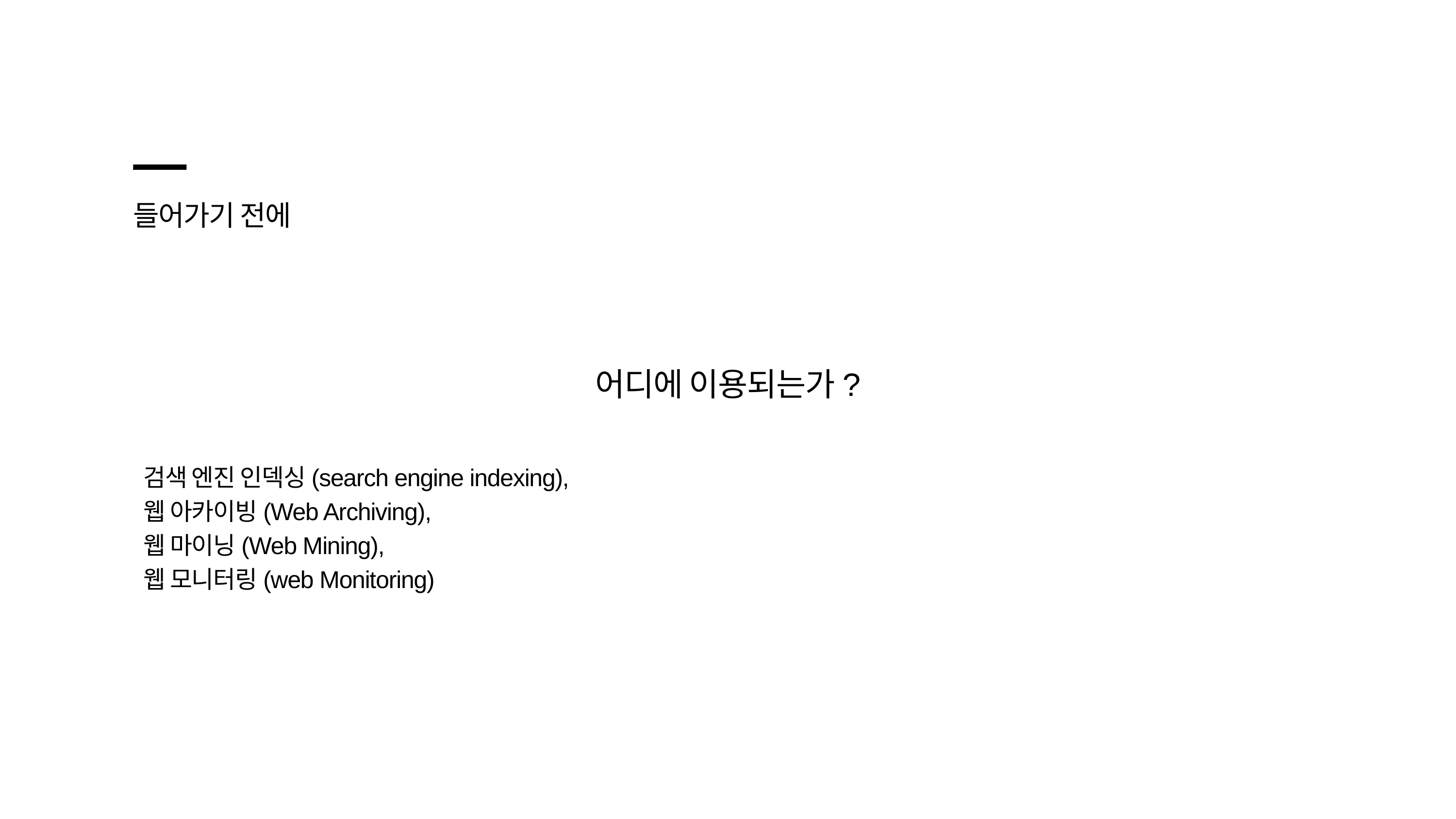

들어가기 전에
어디에 이용되는가?
검색 엔진 인덱싱(search engine indexing),
웹 아카이빙(Web Archiving),
웹 마이닝(Web Mining),
웹 모니터링(web Monitoring)